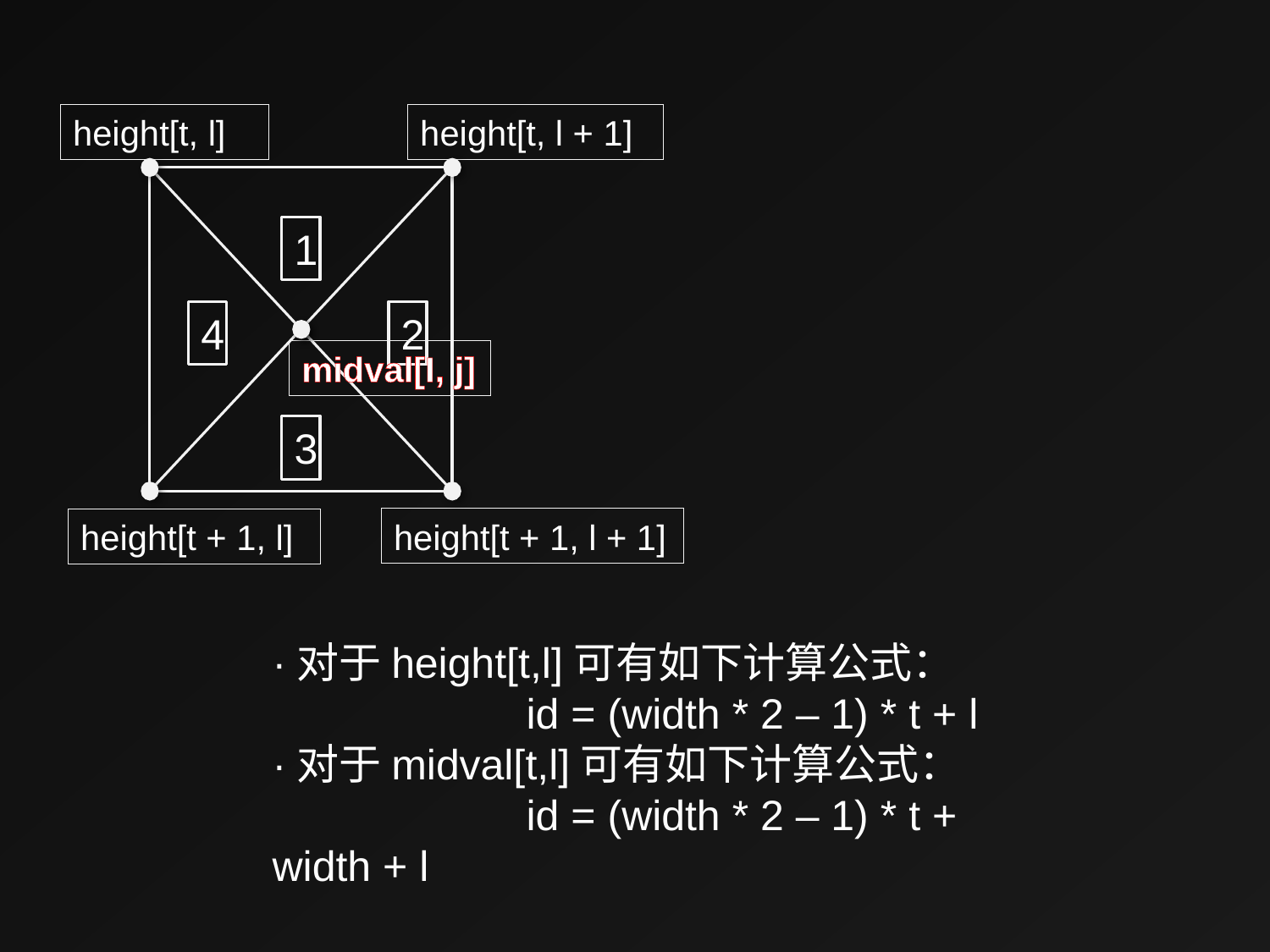

height[t, l]
height[t, l + 1]

1
4
2

midval[I, j]
3

height[t + 1, l + 1]
height[t + 1, l]
·对于height[t,l]可有如下计算公式：
		id = (width * 2 – 1) * t + l
·对于midval[t,l]可有如下计算公式：
		id = (width * 2 – 1) * t + width + l